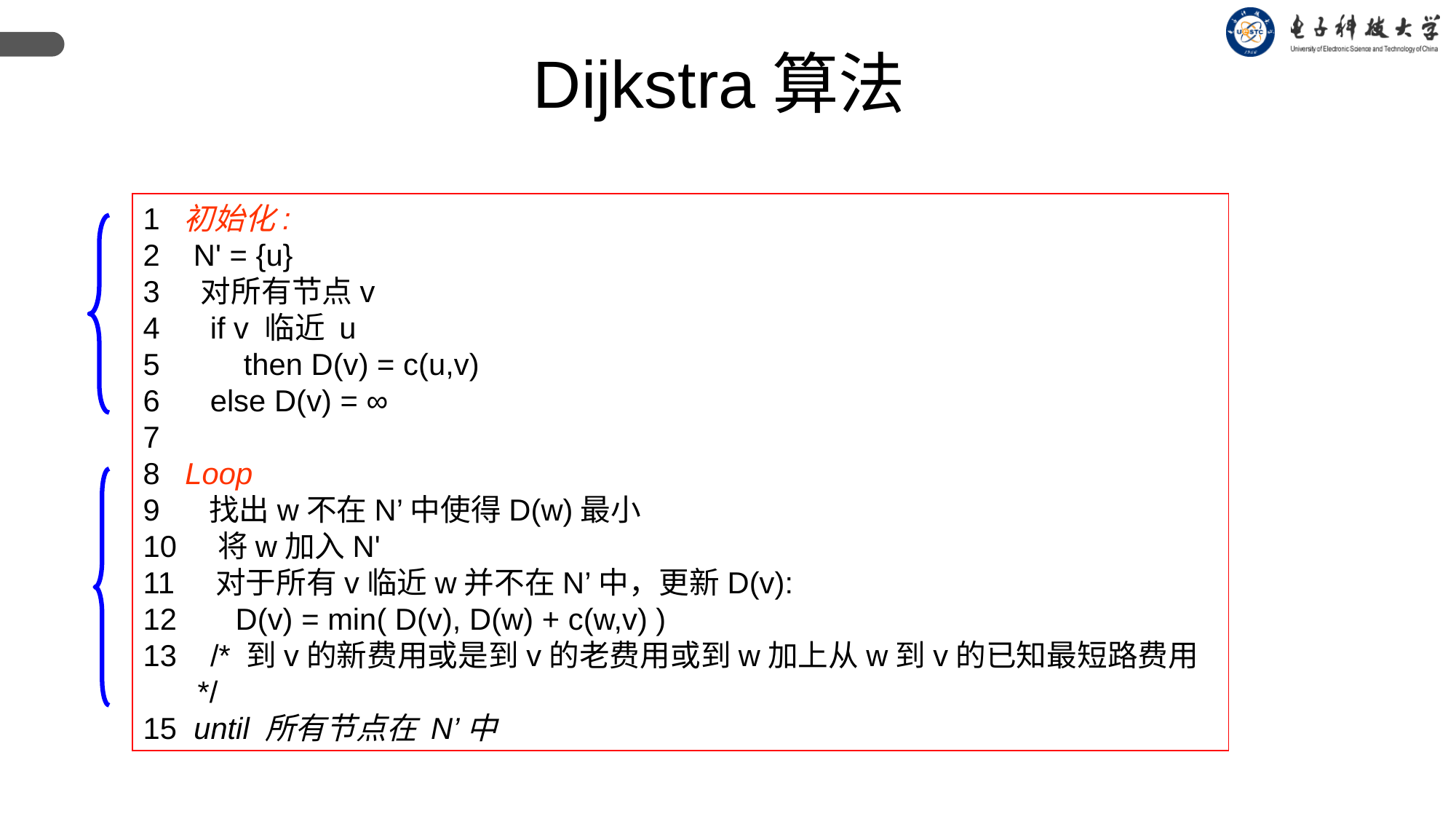

Dijkstra算法
1  初始化:
2    N' = {u}
3    对所有节点v
4      if v 临近 u
5          then D(v) = c(u,v)
6      else D(v) = ∞
7
8   Loop
9     找出w不在N’中使得D(w)最小
10    将w加入N'
11    对于所有v临近w并不在N’中，更新D(v):
12       D(v) = min( D(v), D(w) + c(w,v) )
13    /* 到v的新费用或是到v的老费用或到w加上从w到v的已知最短路费用*/
15  until 所有节点在 N’中